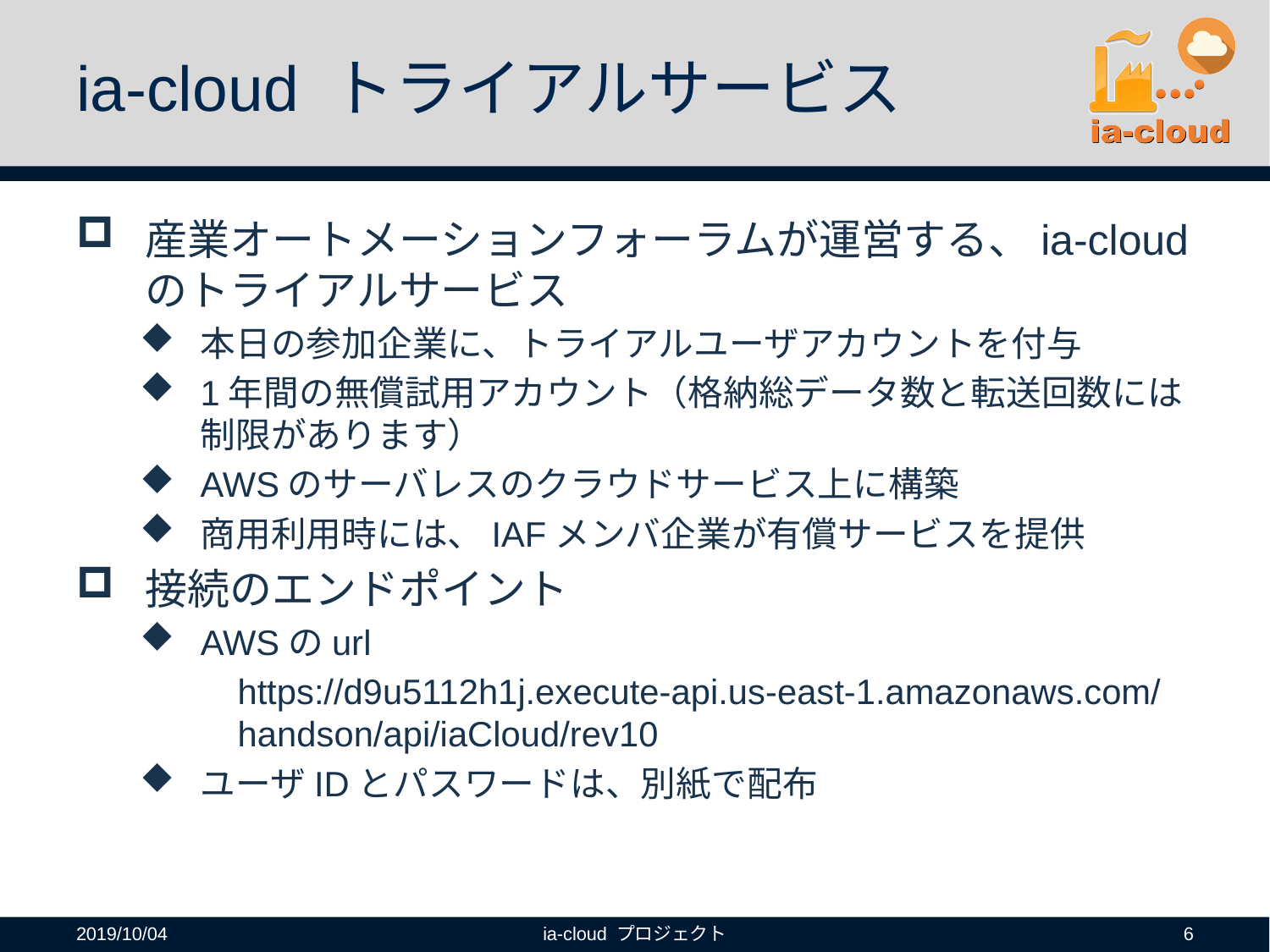

# ia-cloud トライアルサービス
産業オートメーションフォーラムが運営する、ia-cloudのトライアルサービス
本日の参加企業に、トライアルユーザアカウントを付与
1年間の無償試用アカウント（格納総データ数と転送回数には制限があります）
AWSのサーバレスのクラウドサービス上に構築
商用利用時には、IAFメンバ企業が有償サービスを提供
接続のエンドポイント
AWSのurl
https://d9u5112h1j.execute-api.us-east-1.amazonaws.com/handson/api/iaCloud/rev10
ユーザIDとパスワードは、別紙で配布

2019/10/04
ia-cloud プロジェクト
6